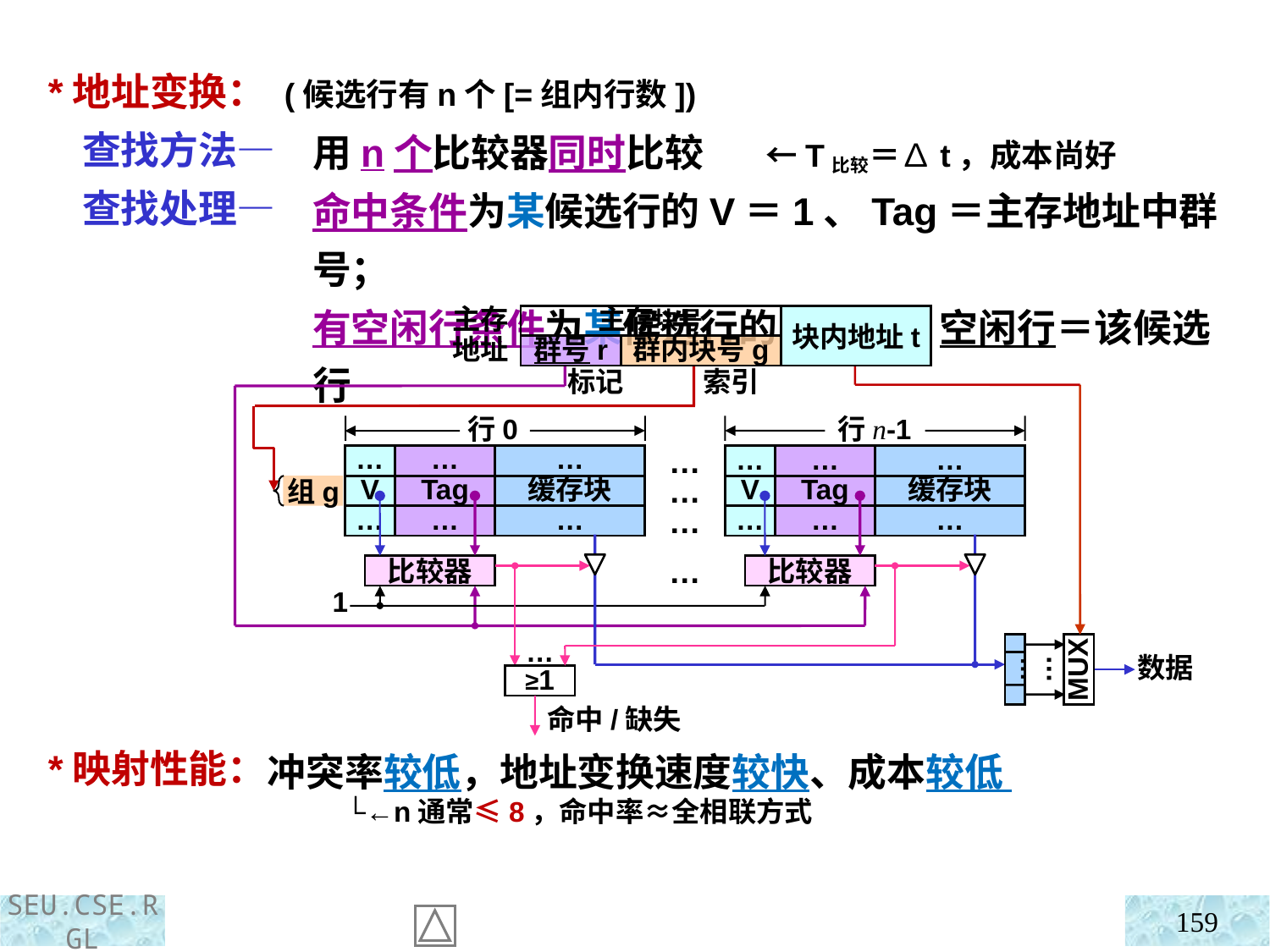

*地址变换： (候选行有n个[=组内行数])
    查找方法—
    查找处理—

 *映射性能：
用n个比较器同时比较       ←T比较＝∆t，成本尚好
命中条件为某候选行的V＝1、Tag＝主存地址中群号；
有空闲行条件为某候选行的V＝0，空闲行＝该候选行
主存块号
主存
地址
块内地址t
群号r
群内块号g
标记
索引

MUX
…

数据
…

比较器
比较器
…

1

行n-1

行0

…
…
…
…
…
…
…
组g
V
Tag
缓存块
…
V
Tag
缓存块
…
…
…
…
…
…
…

…

≥1

命中/缺失
冲突率较低，地址变换速度较快、成本较低
          └←n通常≤8，命中率≈全相联方式
159